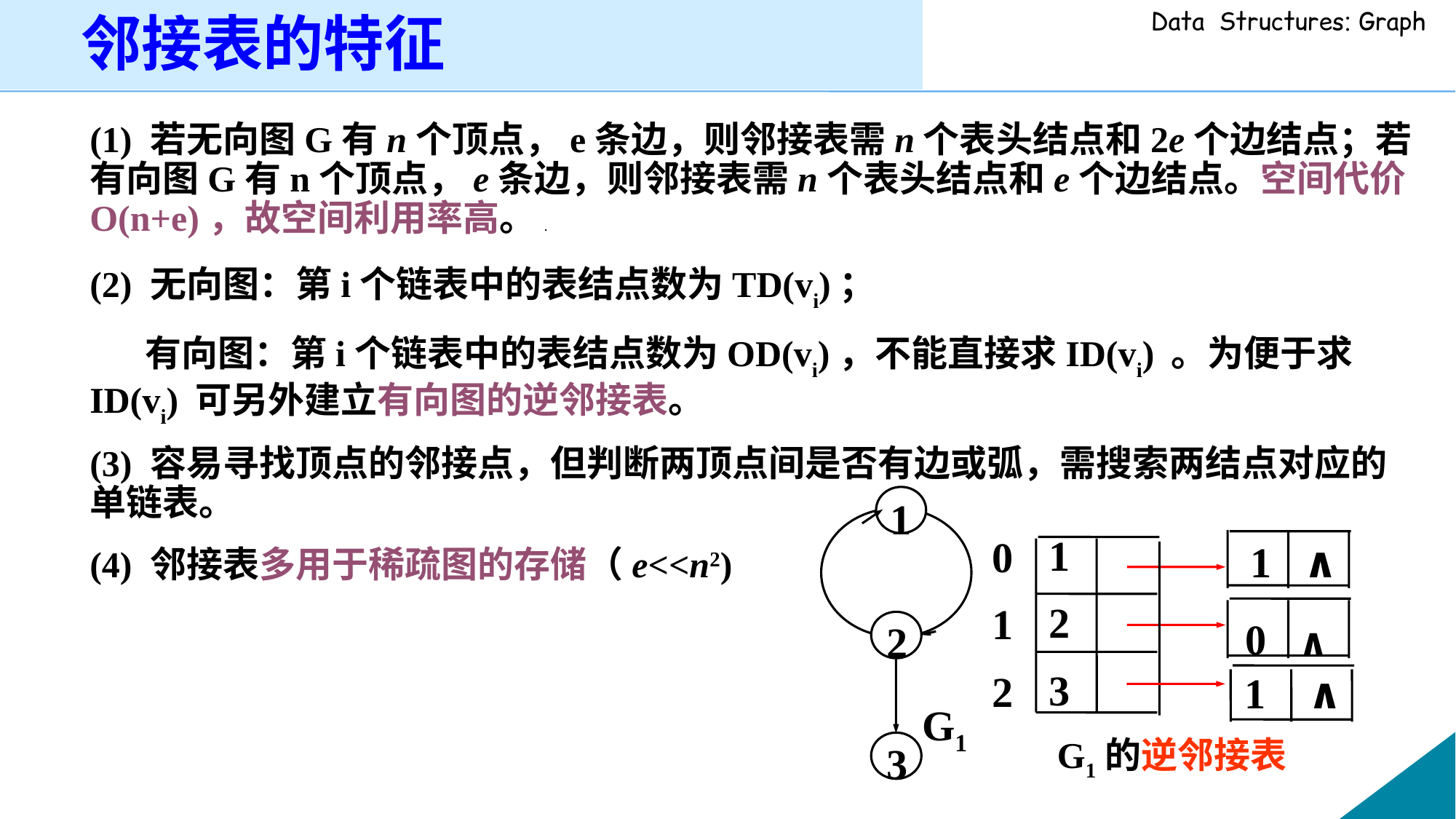

邻接表的特征
   (1) 若无向图G有n个顶点，e条边，则邻接表需n个表头结点和2e个边结点；若有向图G有n个顶点，e条边，则邻接表需n个表头结点和e个边结点。空间代价O(n+e)，故空间利用率高。.
   (2) 无向图：第i个链表中的表结点数为TD(vi)；
         有向图：第i个链表中的表结点数为OD(vi)，不能直接求ID(vi) 。为便于求ID(vi) 可另外建立有向图的逆邻接表。
   (3) 容易寻找顶点的邻接点，但判断两顶点间是否有边或弧，需搜索两结点对应的单链表。
   (4) 邻接表多用于稀疏图的存储（e<<n2)

1

2

G1

3
1

2

3
0

1

2
 1   ∧

0   ∧

1    ∧

G1的逆邻接表